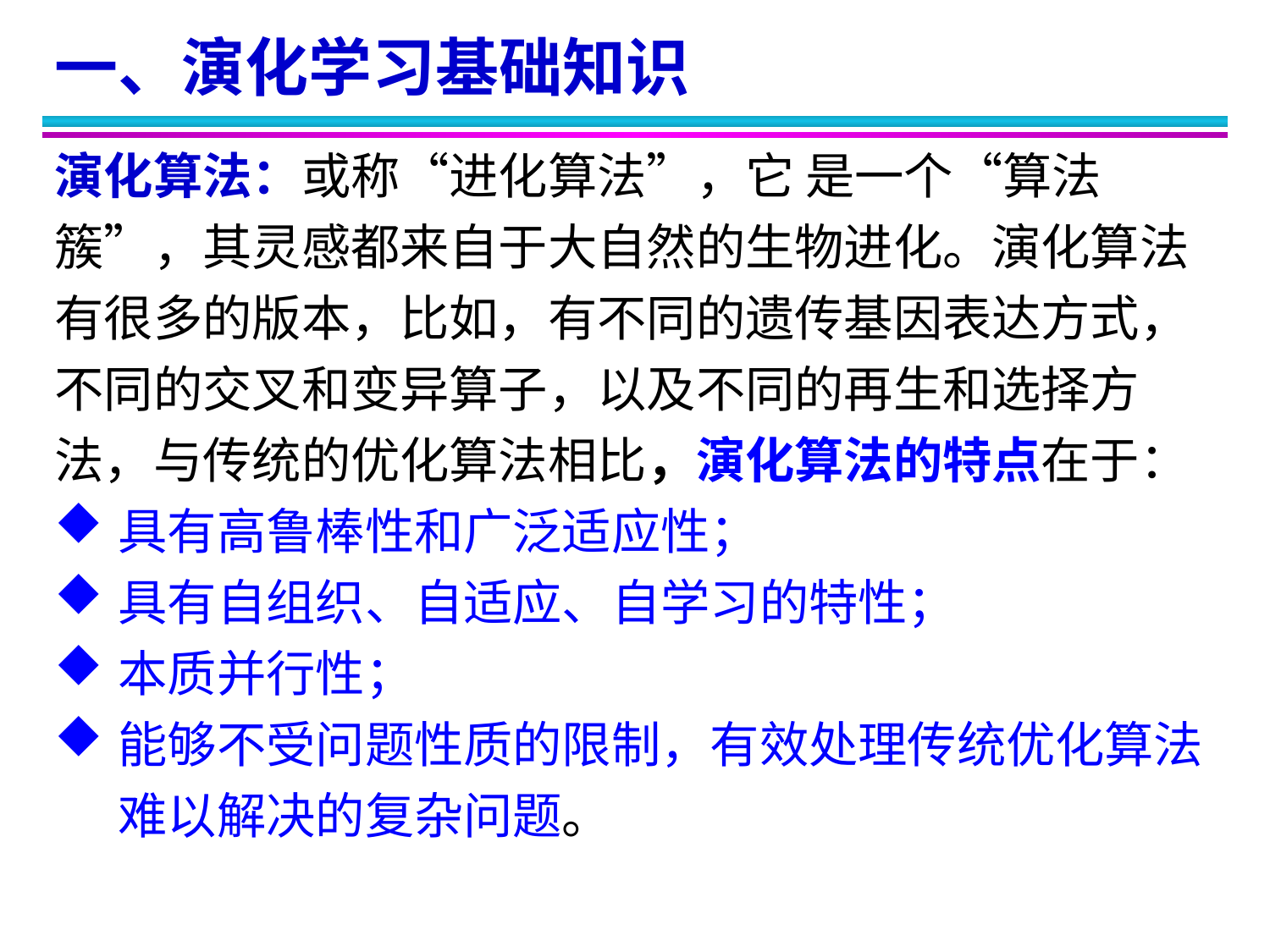

一、演化学习基础知识
演化算法：或称“进化算法”，它 是一个“算法簇”，其灵感都来自于大自然的生物进化。演化算法有很多的版本，比如，有不同的遗传基因表达方式，不同的交叉和变异算子，以及不同的再生和选择方法，与传统的优化算法相比，演化算法的特点在于：
具有高鲁棒性和广泛适应性；
具有自组织、自适应、自学习的特性；
本质并行性；
能够不受问题性质的限制，有效处理传统优化算法难以解决的复杂问题。